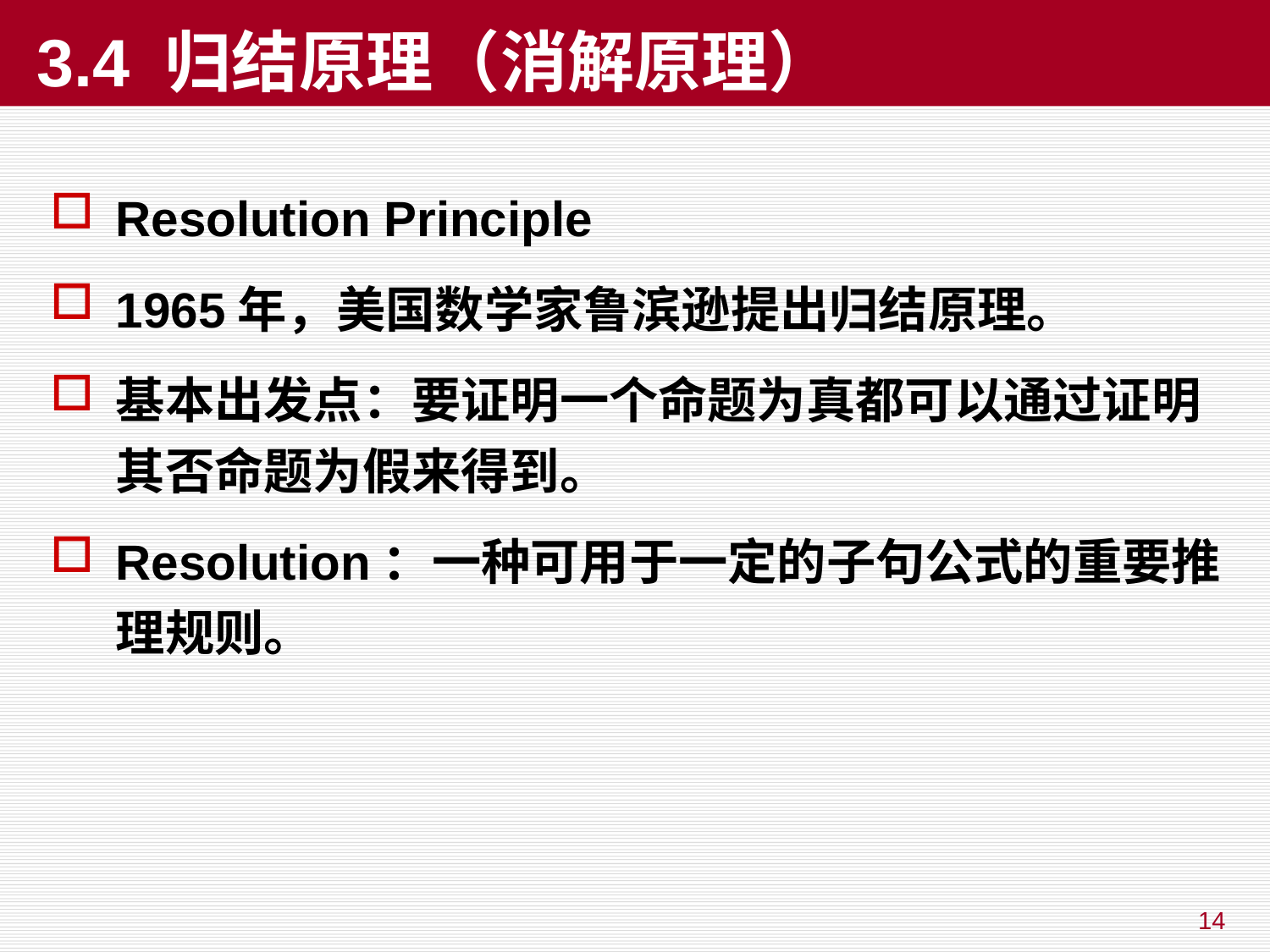

# 3.4 归结原理（消解原理）
Resolution Principle
1965年，美国数学家鲁滨逊提出归结原理。
基本出发点：要证明一个命题为真都可以通过证明其否命题为假来得到。
Resolution：一种可用于一定的子句公式的重要推理规则。

14